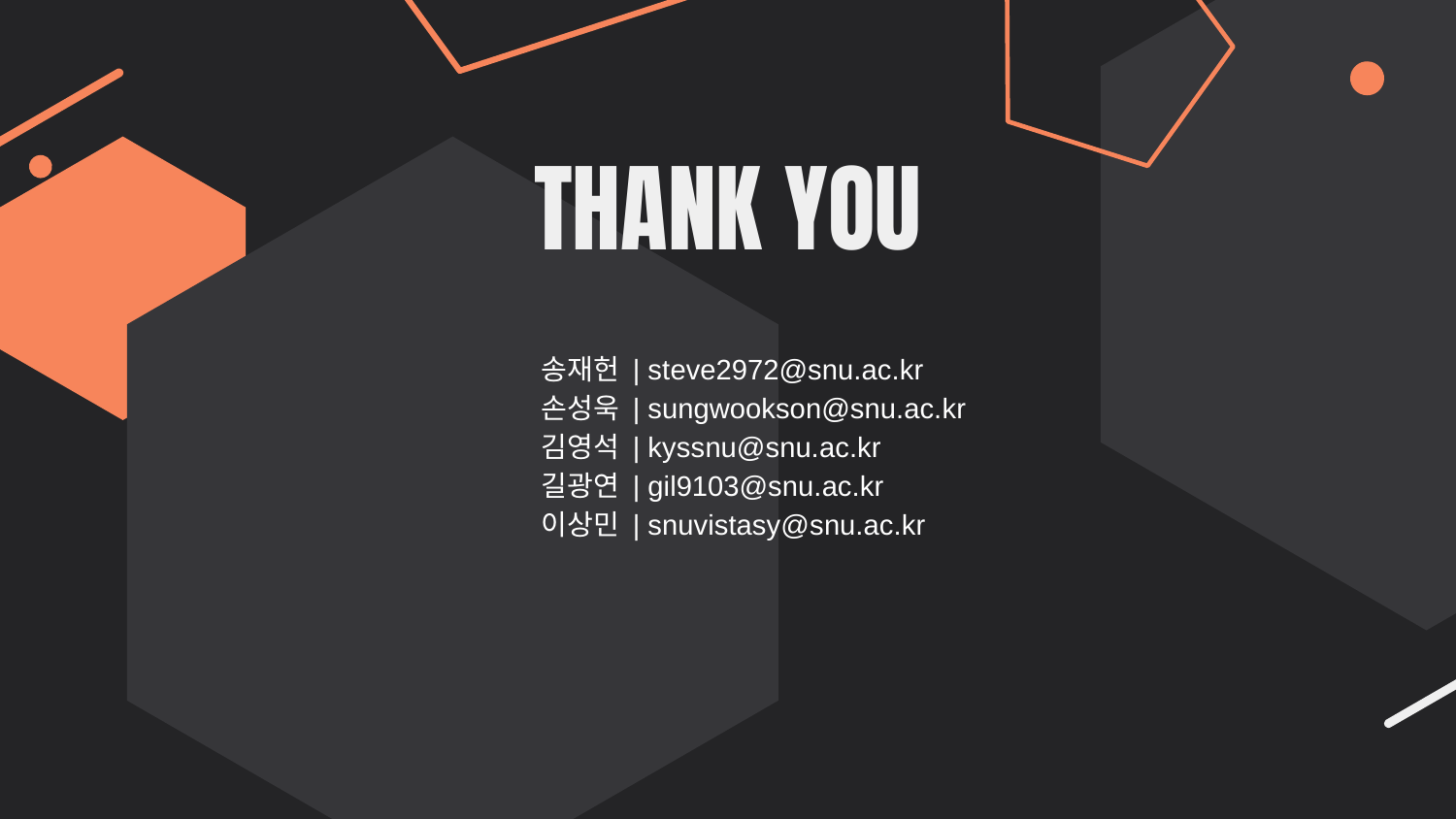

# THANK YOU
송재헌 | steve2972@snu.ac.kr
손성욱 | sungwookson@snu.ac.kr
김영석 | kyssnu@snu.ac.kr
길광연 | gil9103@snu.ac.kr
이상민 | snuvistasy@snu.ac.kr